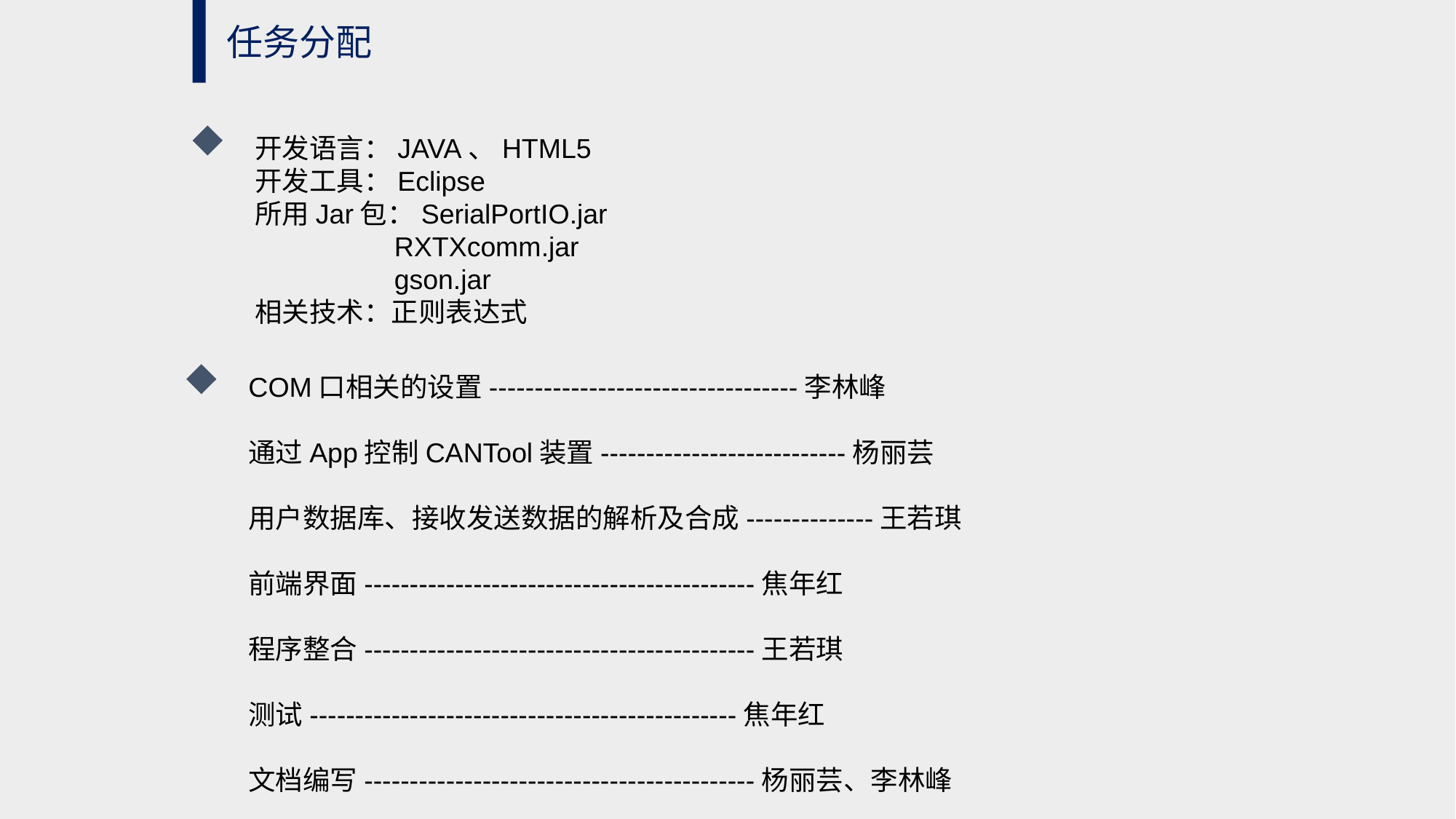

任务分配

开发语言：JAVA、HTML5
开发工具：Eclipse
所用Jar包：SerialPortIO.jar
	    RXTXcomm.jar
	    gson.jar
相关技术：正则表达式

COM口相关的设置----------------------------------李林峰

通过App控制CANTool装置---------------------------杨丽芸

用户数据库、接收发送数据的解析及合成--------------王若琪

前端界面-------------------------------------------焦年红

程序整合-------------------------------------------王若琪

测试-----------------------------------------------焦年红

文档编写-------------------------------------------杨丽芸、李林峰